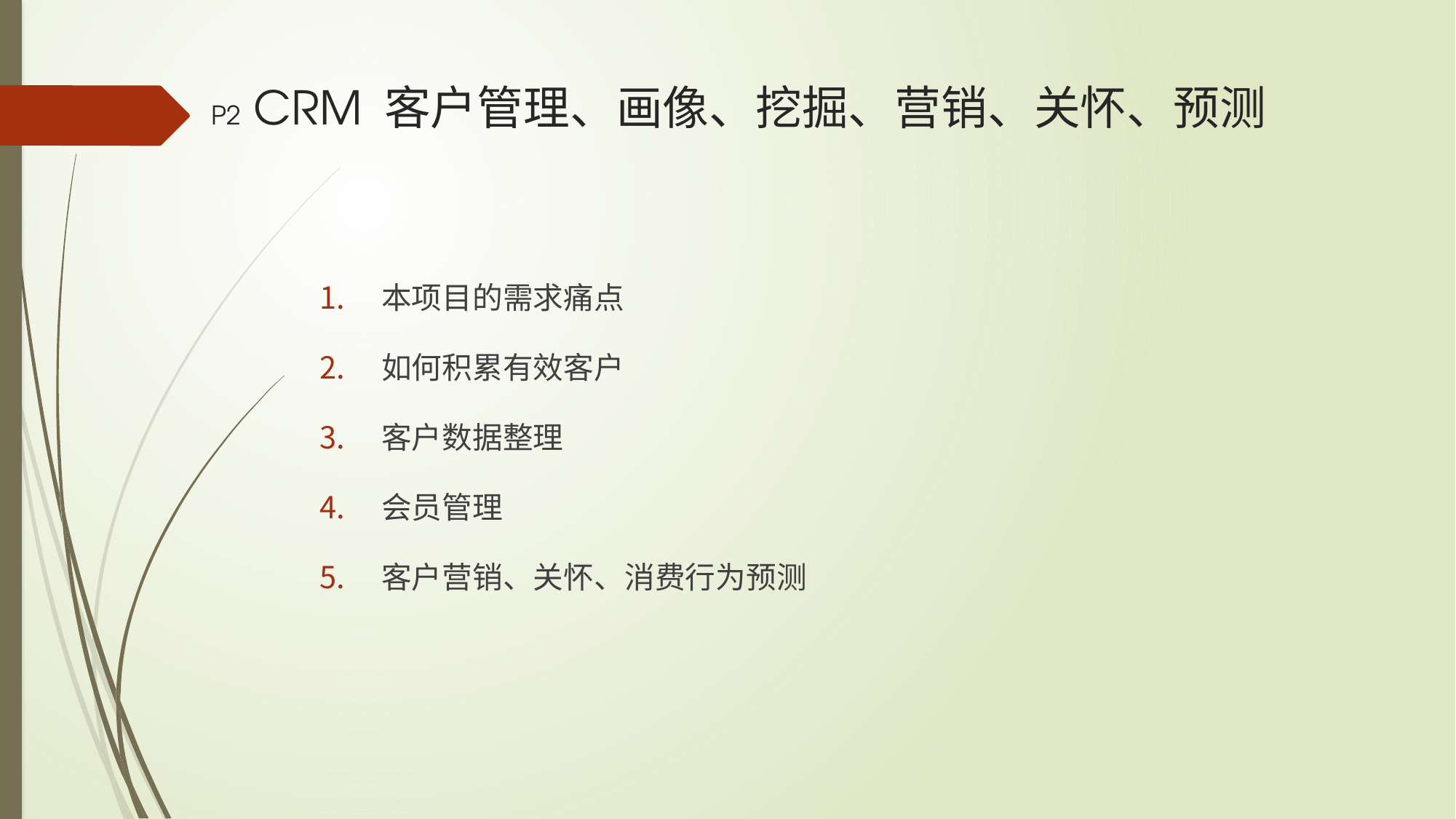

# P2 CRM 客户管理、画像、挖掘、营销、关怀、预测
本项目的需求痛点
如何积累有效客户
客户数据整理
会员管理
客户营销、关怀、消费行为预测